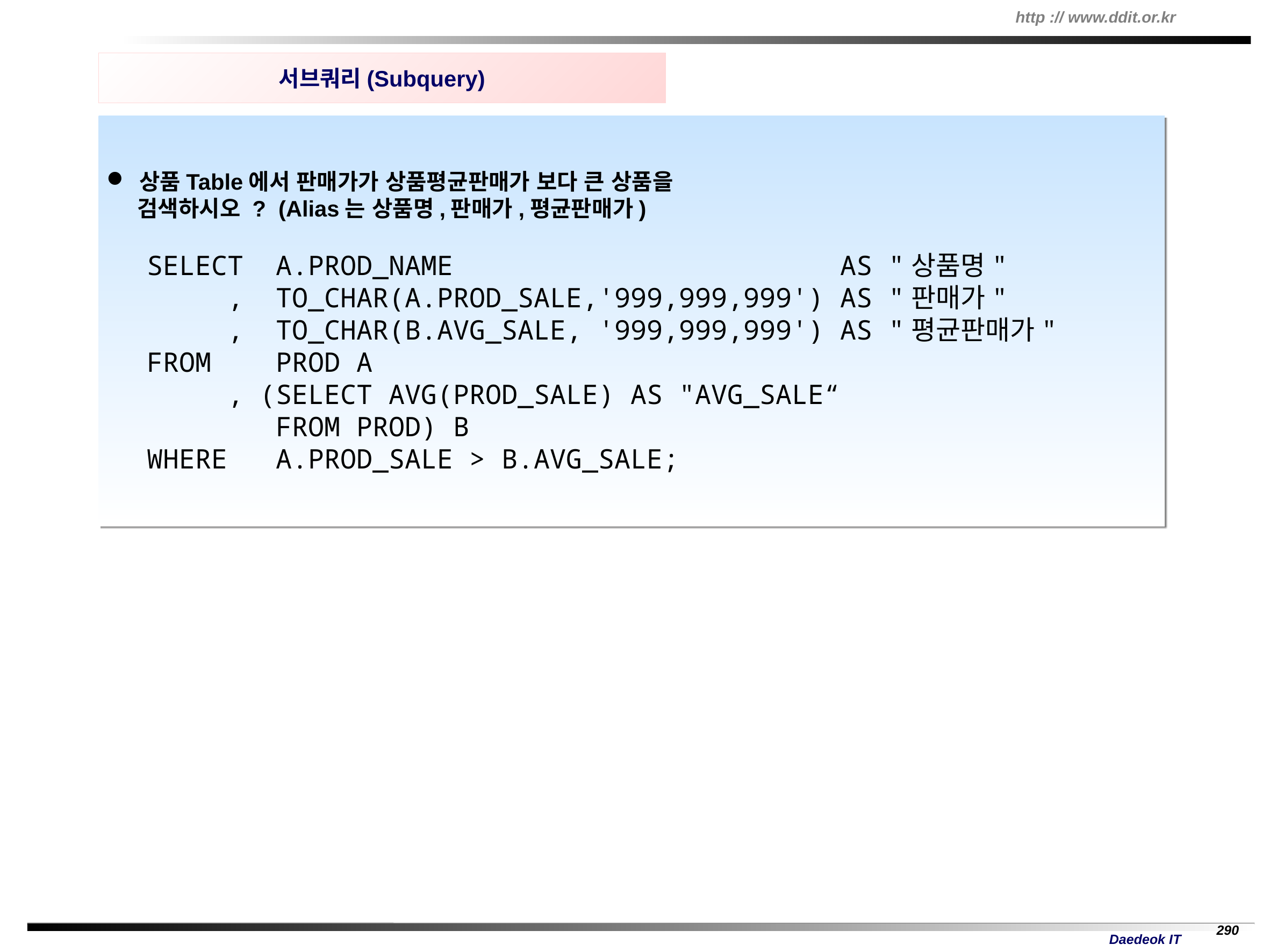

서브쿼리(Subquery)
 상품Table에서 판매가가 상품평균판매가 보다 큰 상품을
    검색하시오 ?  (Alias는 상품명,판매가,평균판매가)

SELECT  A.PROD_NAME                        AS "상품명"
     ,  TO_CHAR(A.PROD_SALE,'999,999,999') AS "판매가"
     ,  TO_CHAR(B.AVG_SALE, '999,999,999') AS "평균판매가"
FROM    PROD A
     , (SELECT AVG(PROD_SALE) AS "AVG_SALE“
        FROM PROD) B
WHERE   A.PROD_SALE > B.AVG_SALE;